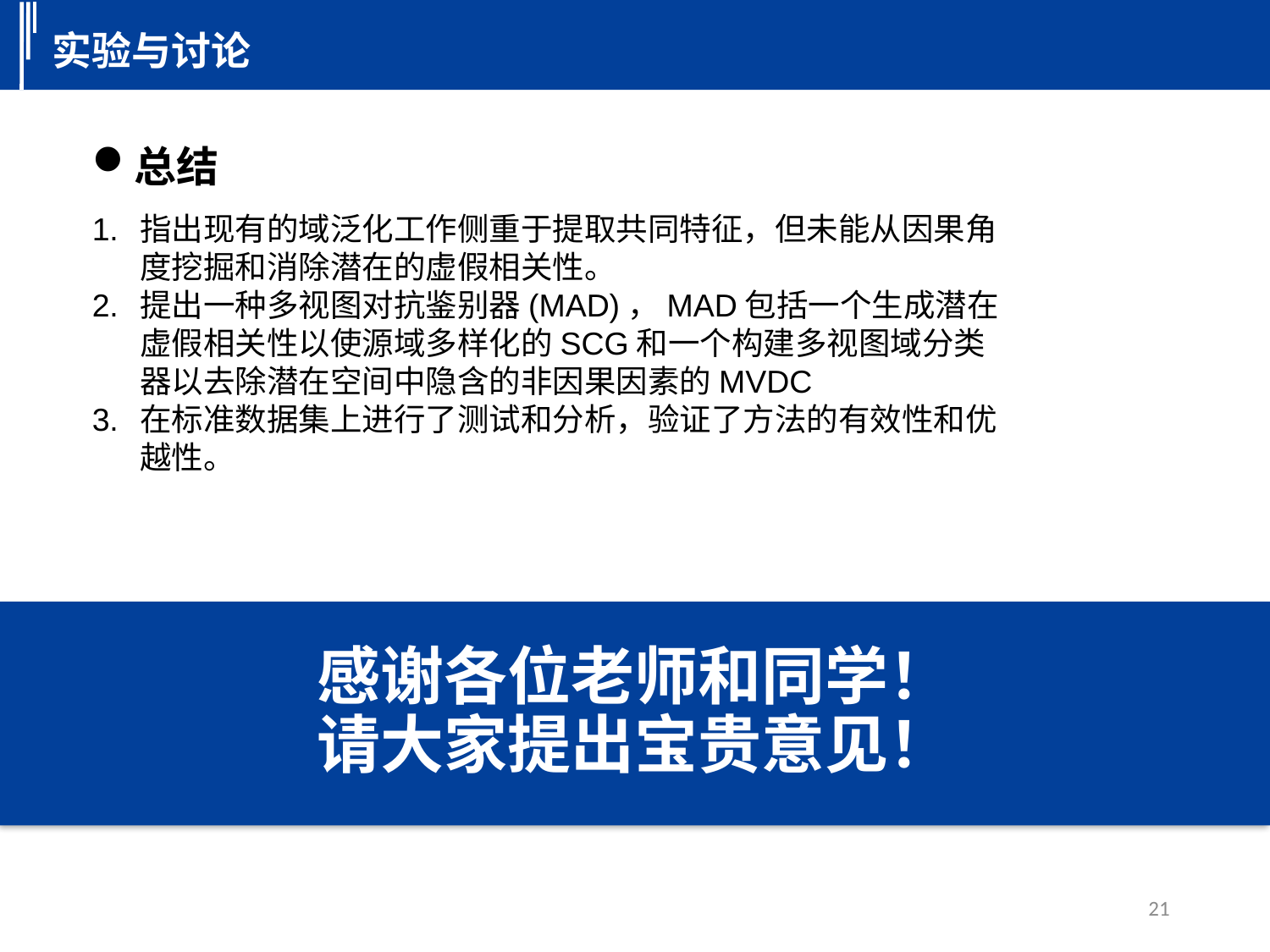

实验与讨论
总结

指出现有的域泛化工作侧重于提取共同特征，但未能从因果角度挖掘和消除潜在的虚假相关性。
提出一种多视图对抗鉴别器(MAD)，MAD包括一个生成潜在虚假相关性以使源域多样化的SCG和一个构建多视图域分类器以去除潜在空间中隐含的非因果因素的MVDC
在标准数据集上进行了测试和分析，验证了方法的有效性和优越性。

感谢各位老师和同学！
请大家提出宝贵意见！
21